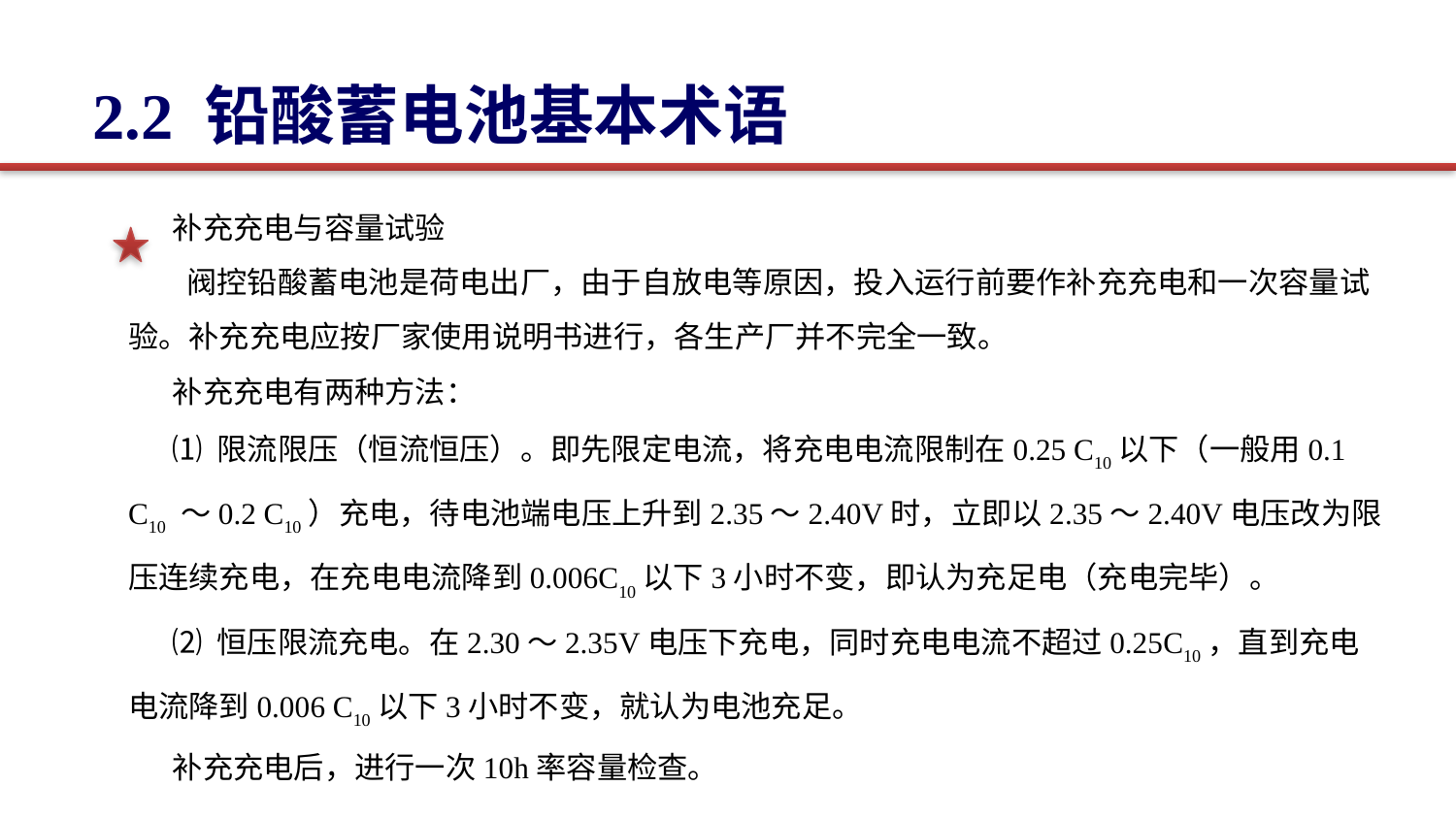

2.2 铅酸蓄电池基本术语

补充充电与容量试验
 阀控铅酸蓄电池是荷电出厂，由于自放电等原因，投入运行前要作补充充电和一次容量试验。补充充电应按厂家使用说明书进行，各生产厂并不完全一致。
补充充电有两种方法：
⑴ 限流限压（恒流恒压）。即先限定电流，将充电电流限制在0.25 C10以下（一般用0.1 C10 ～0.2 C10）充电，待电池端电压上升到2.35～2.40V时，立即以2.35～2.40V电压改为限压连续充电，在充电电流降到0.006C10以下3小时不变，即认为充足电（充电完毕）。
⑵ 恒压限流充电。在2.30～2.35V电压下充电，同时充电电流不超过0.25C10，直到充电电流降到0.006 C10以下3小时不变，就认为电池充足。
补充充电后，进行一次10h率容量检查。